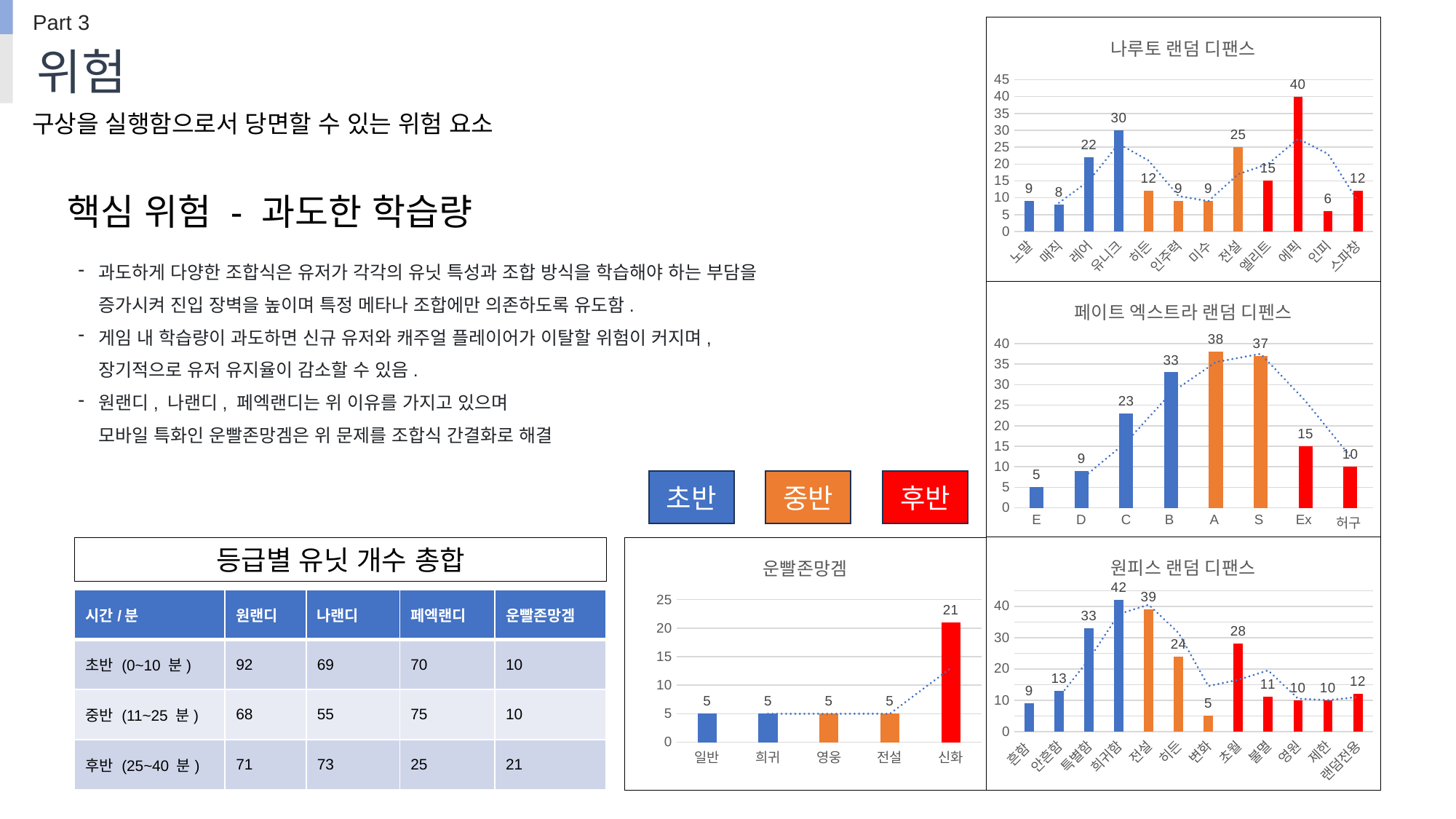

Part 3

### Chart: 나루토 랜덤 디팬스

| Category |  |
|---|---|
| 노말 | 9.0 |
| 매직 | 8.0 |
| 레어 | 22.0 |
| 유니크 | 30.0 |
| 히든 | 12.0 |
| 인주력 | 9.0 |
| 미수 | 9.0 |
| 전설 | 25.0 |
| 엘리트 | 15.0 |
| 에픽 | 40.0 |
| 인피 | 6.0 |
| 스파창 | 12.0 |
위험
구상을 실행함으로서 당면할 수 있는 위험 요소
핵심 위험 - 과도한 학습량
과도하게 다양한 조합식은 유저가 각각의 유닛 특성과 조합 방식을 학습해야 하는 부담을
증가시켜 진입 장벽을 높이며 특정 메타나 조합에만 의존하도록 유도함.
게임 내 학습량이 과도하면 신규 유저와 캐주얼 플레이어가 이탈할 위험이 커지며,
장기적으로 유저 유지율이 감소할 수 있음.
원랜디, 나랜디, 페엑랜디는 위 이유를 가지고 있으며
모바일 특화인 운빨존망겜은 위 문제를 조합식 간결화로 해결

### Chart: 페이트 엑스트라 랜덤 디펜스

| Category |  |
|---|---|
| E | 5.0 |
| D | 9.0 |
| C | 23.0 |
| B  | 33.0 |
| A  | 38.0 |
| S  | 37.0 |
| Ex  | 15.0 |
| 허구  | 10.0 |
후반
중반
초반

### Chart: 원피스 랜덤 디팬스

| Category |  |
|---|---|
| 흔함  | 9.0 |
| 안흔함 | 13.0 |
| 특별함 | 33.0 |
| 희귀함 | 42.0 |
| 전설 | 39.0 |
| 히든 | 24.0 |
| 변화 | 5.0 |
| 초월 | 28.0 |
| 불멸 | 11.0 |
| 영원 | 10.0 |
| 제한 | 10.0 |
| 랜덤전용 | 12.0 |
등급별 유닛 개수 총합

### Chart: 운빨존망겜

| Category |  |
|---|---|
| 일반 | 5.0 |
| 희귀 | 5.0 |
| 영웅 | 5.0 |
| 전설 | 5.0 |
| 신화 | 21.0 |
| 시간/분 | 원랜디 | 나랜디 | 페엑랜디 | 운빨존망겜 |
| --- | --- | --- | --- | --- |
| 초반 (0~10 분) | 92 | 69 | 70 | 10 |
| 중반 (11~25 분) | 68 | 55 | 75 | 10 |
| 후반 (25~40 분) | 71 | 73 | 25 | 21 |